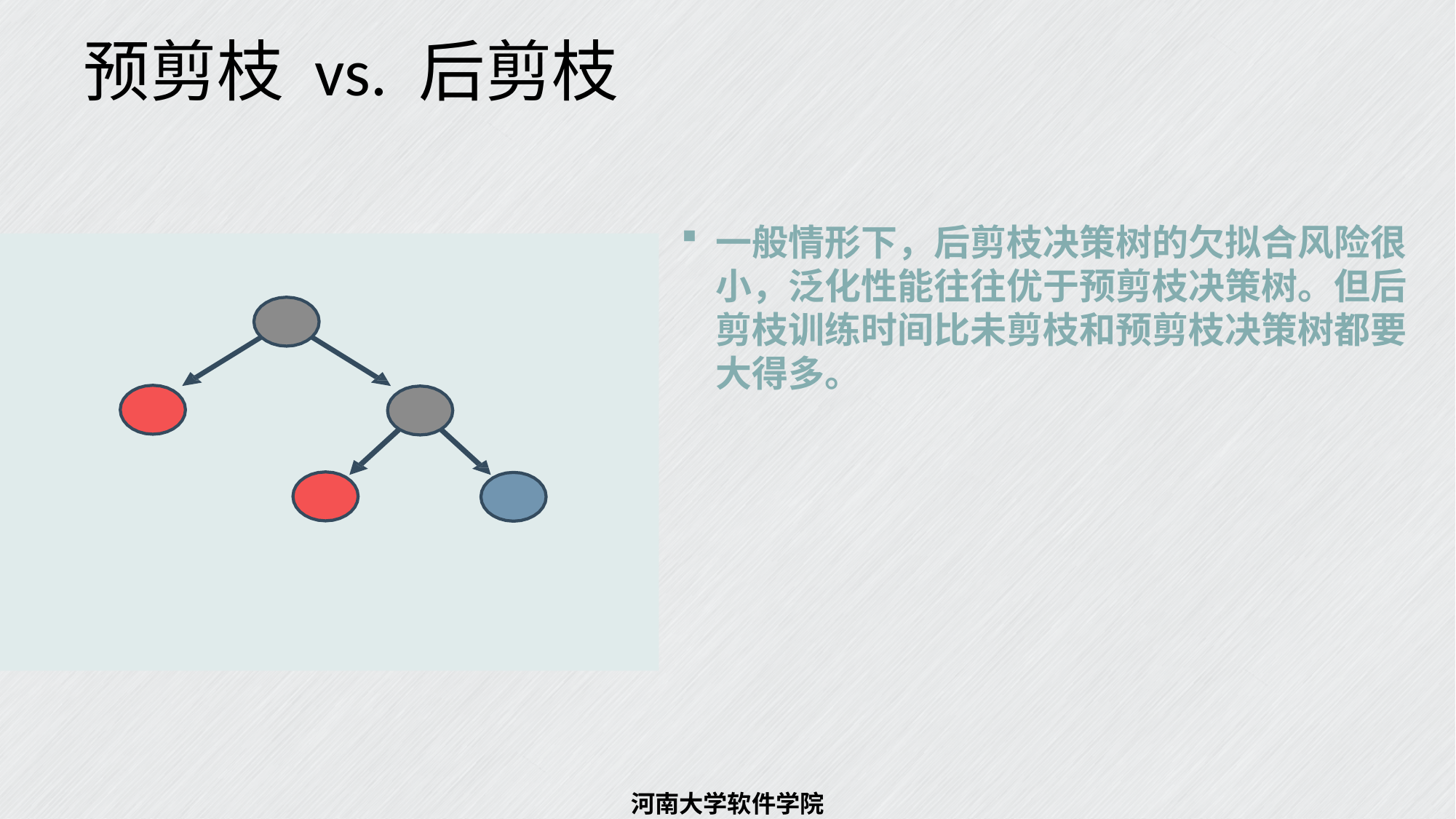

# 预剪枝 vs. 后剪枝
一般情形下，后剪枝决策树的欠拟合风险很小，泛化性能往往优于预剪枝决策树。但后剪枝训练时间比未剪枝和预剪枝决策树都要大得多。